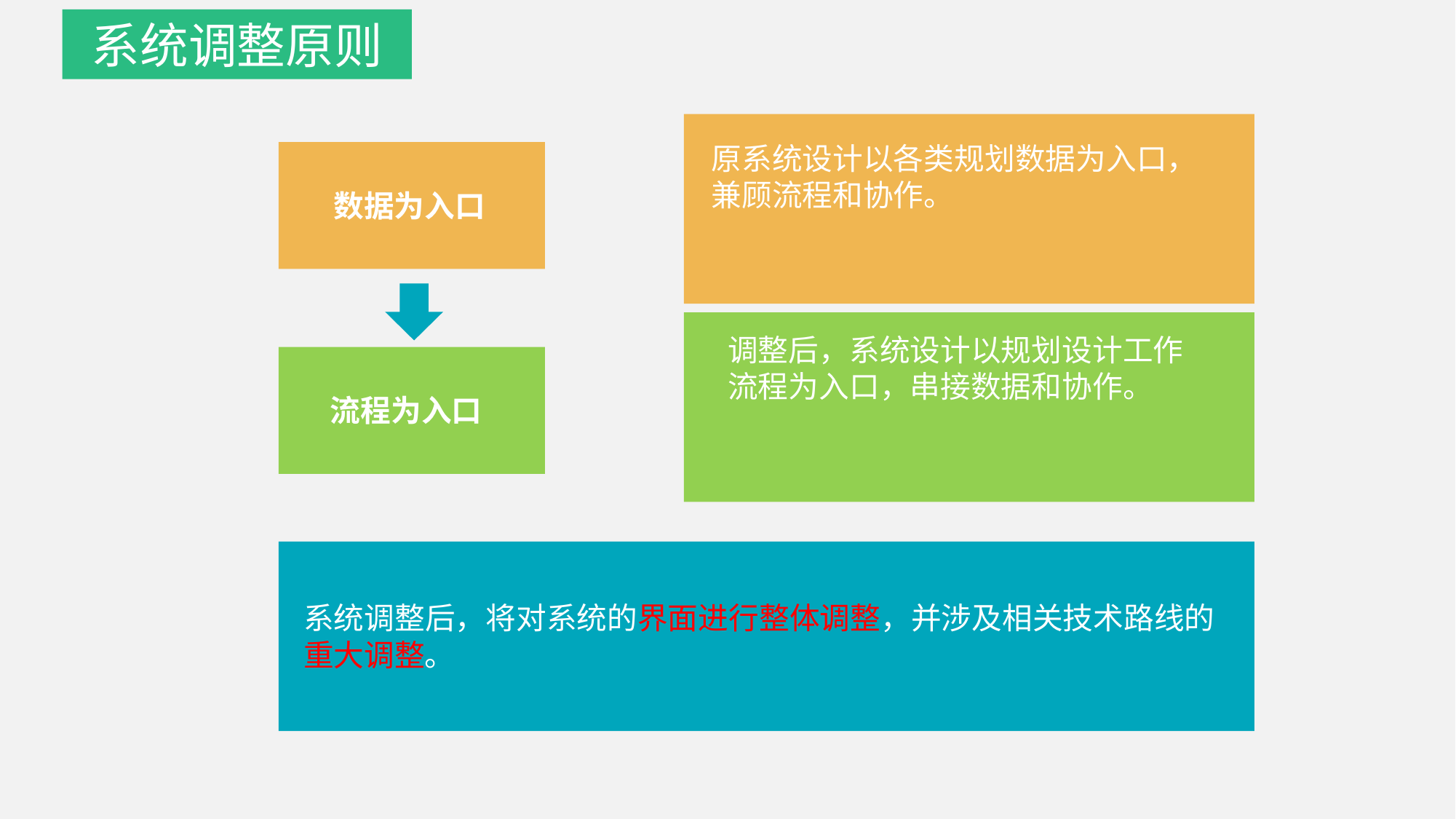

系统调整原则

原系统设计以各类规划数据为入口，兼顾流程和协作。

数据为入口

调整后，系统设计以规划设计工作流程为入口，串接数据和协作。

流程为入口

系统调整后，将对系统的界面进行整体调整，并涉及相关技术路线的重大调整。